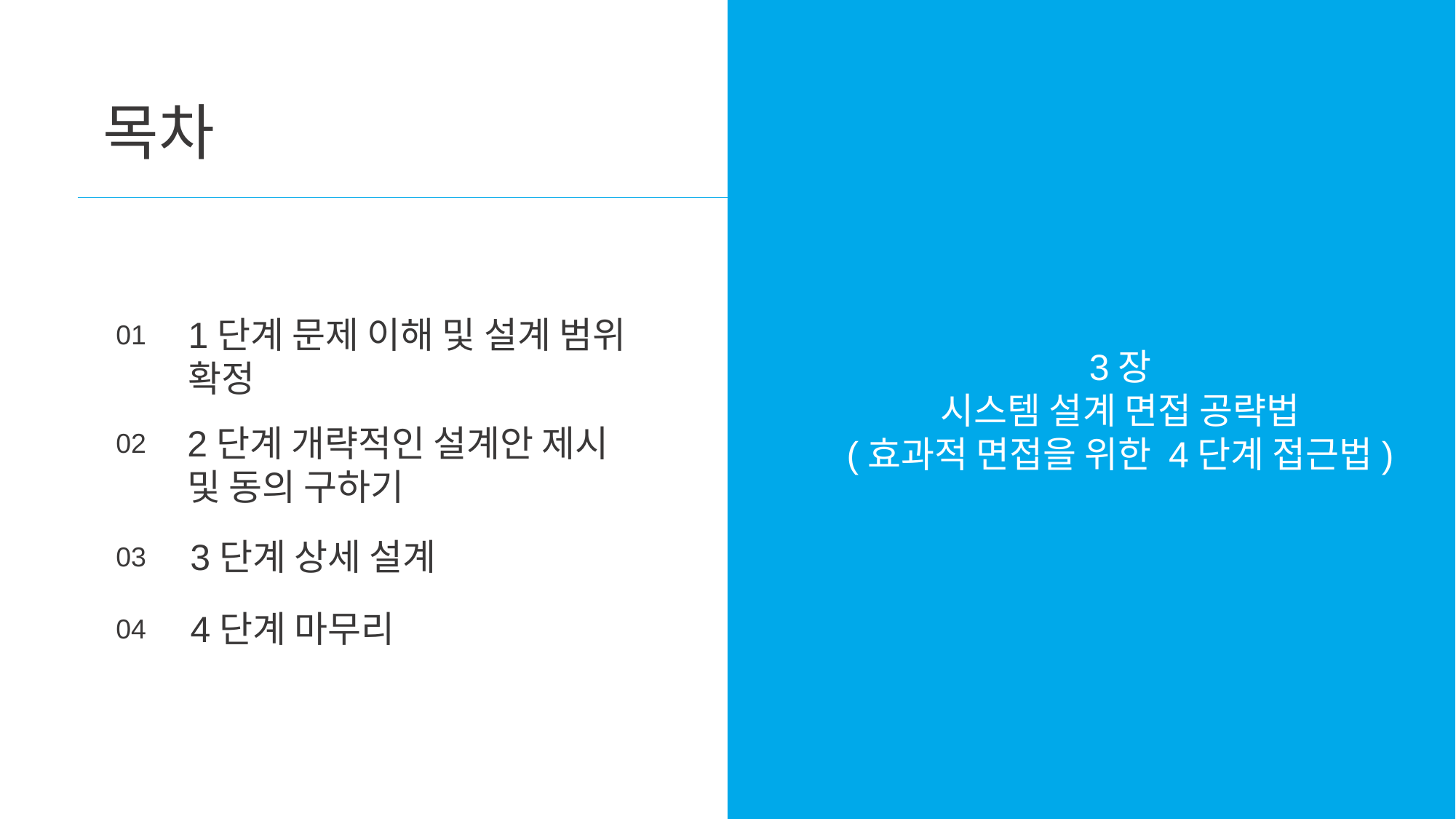

목차

1단계 문제 이해 및 설계 범위
확정
01
3장
시스템 설계 면접 공략법
(효과적 면접을 위한 4단계 접근법)
2단계 개략적인 설계안 제시
및 동의 구하기
02
3단계 상세 설계
03
4단계 마무리
04